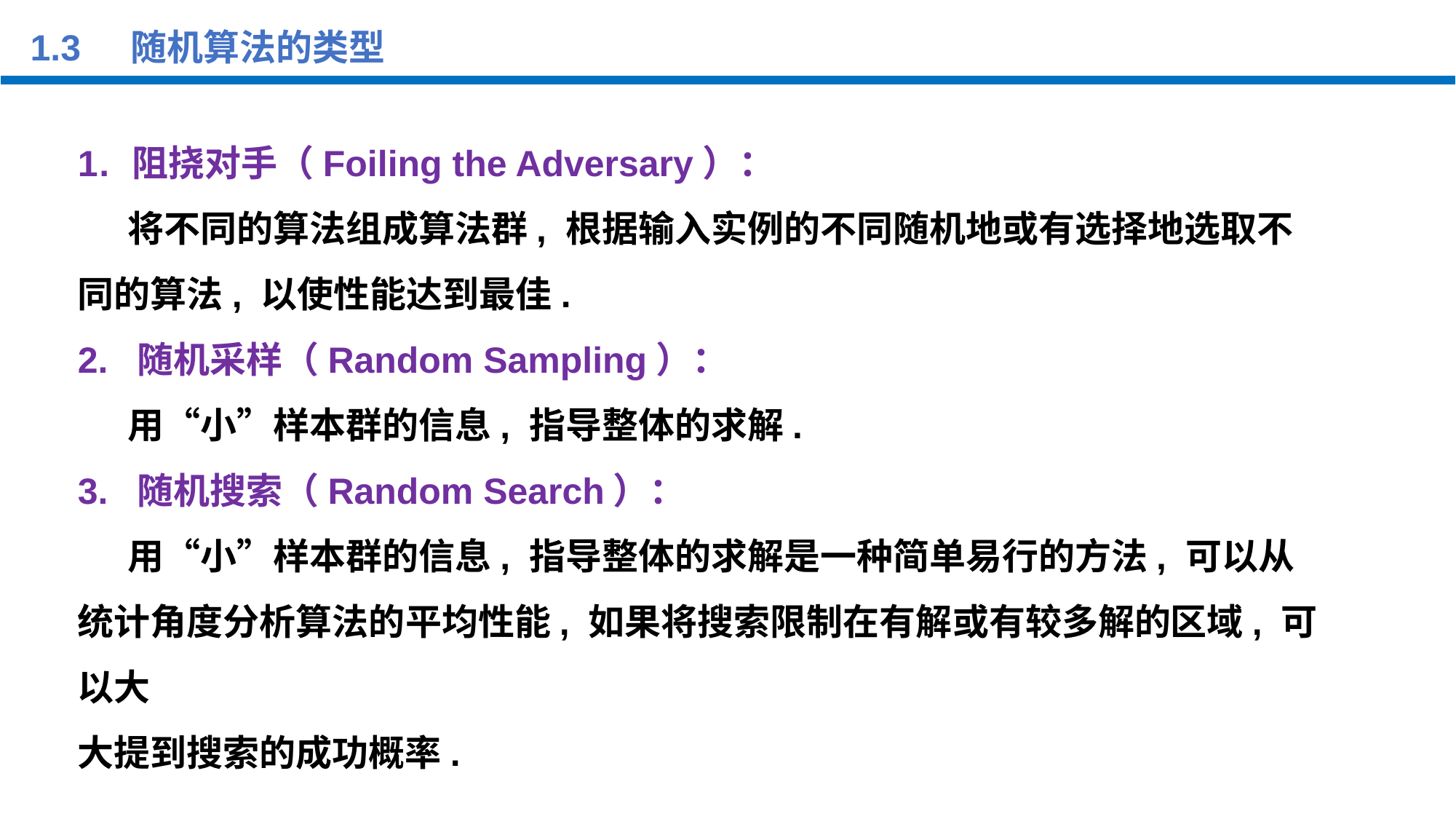

1.3    随机算法的类型

阻挠对手（Foiling the Adversary）：
     将不同的算法组成算法群, 根据输入实例的不同随机地或有选择地选取不同的算法, 以使性能达到最佳.
2.  随机采样（Random Sampling）：
     用“小”样本群的信息, 指导整体的求解.
3.  随机搜索（Random Search）：
     用“小”样本群的信息, 指导整体的求解是一种简单易行的方法, 可以从统计角度分析算法的平均性能, 如果将搜索限制在有解或有较多解的区域, 可以大
大提到搜索的成功概率.